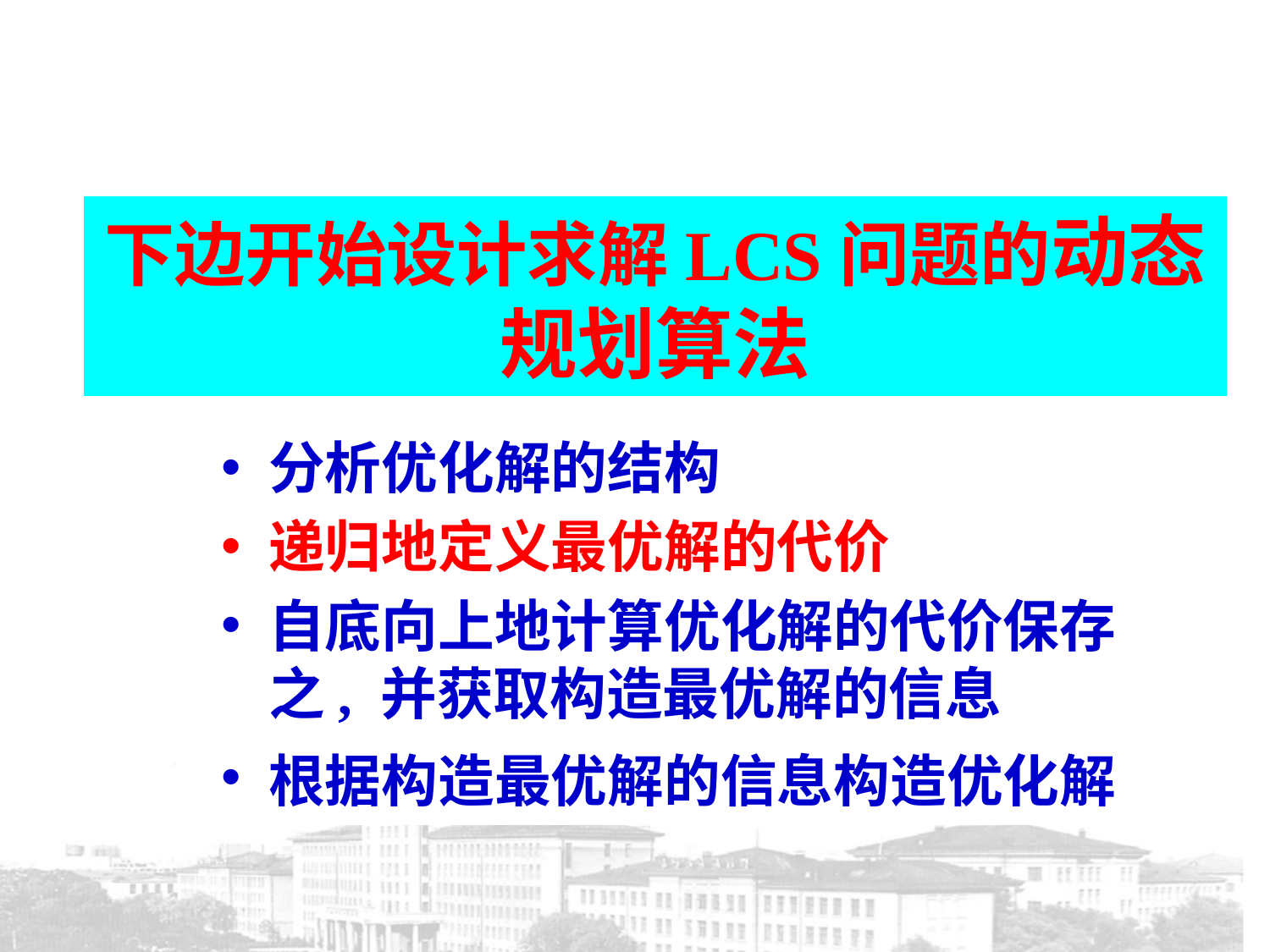

# 下边开始设计求解LCS问题的动态规划算法
分析优化解的结构
递归地定义最优解的代价
自底向上地计算优化解的代价保存之, 并获取构造最优解的信息
根据构造最优解的信息构造优化解